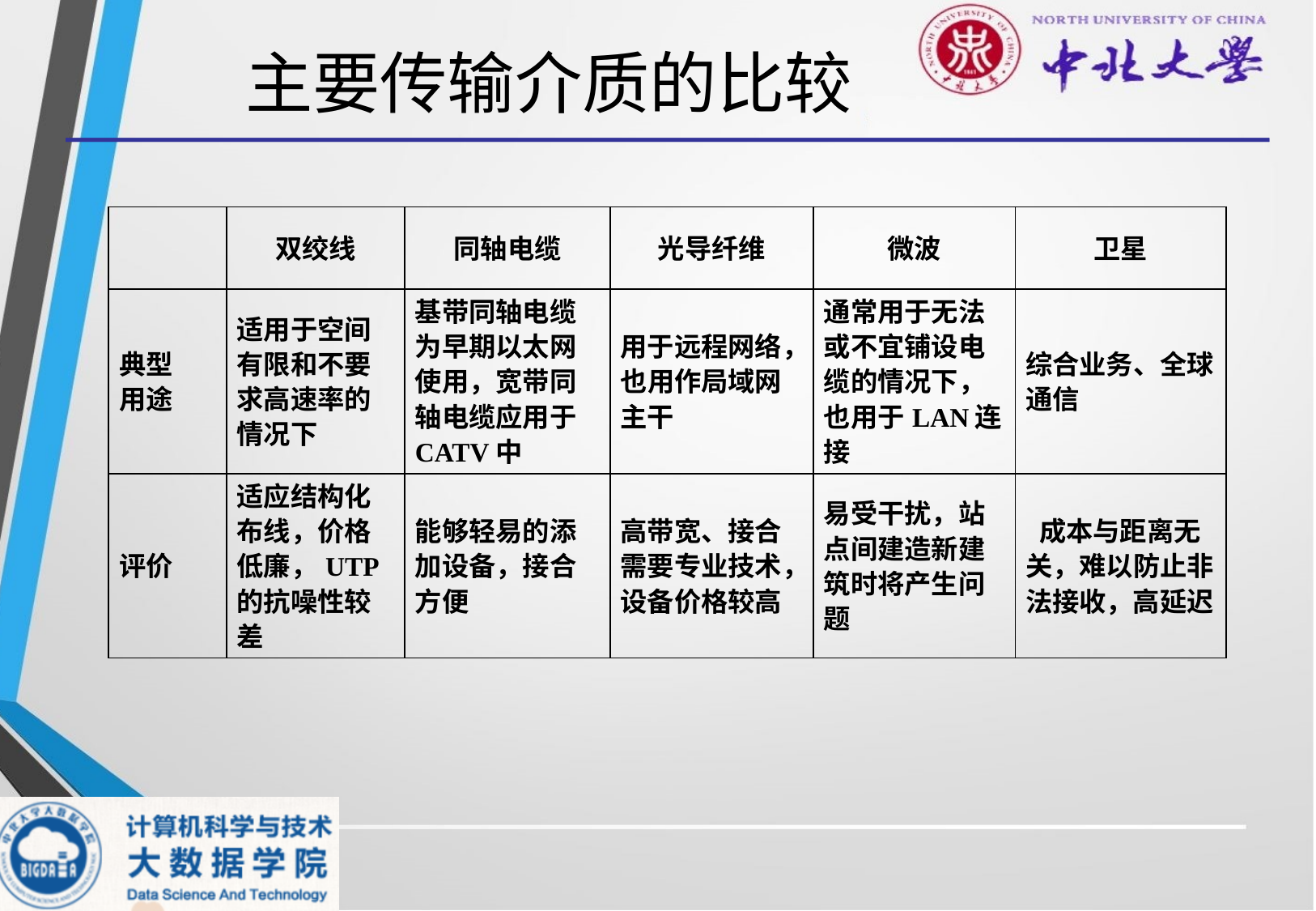

# 主要传输介质的比较
|  | 双绞线 | 同轴电缆 | 光导纤维 | 微波 | 卫星 |
| --- | --- | --- | --- | --- | --- |
| 典型 用途 | 适用于空间有限和不要求高速率的情况下 | 基带同轴电缆为早期以太网使用，宽带同轴电缆应用于CATV中 | 用于远程网络，也用作局域网主干 | 通常用于无法或不宜铺设电缆的情况下，也用于LAN连接 | 综合业务、全球通信 |
| 评价 | 适应结构化布线，价格低廉，UTP的抗噪性较差 | 能够轻易的添加设备，接合方便 | 高带宽、接合需要专业技术，设备价格较高 | 易受干扰，站点间建造新建筑时将产生问题 | 成本与距离无关，难以防止非法接收，高延迟 |
48